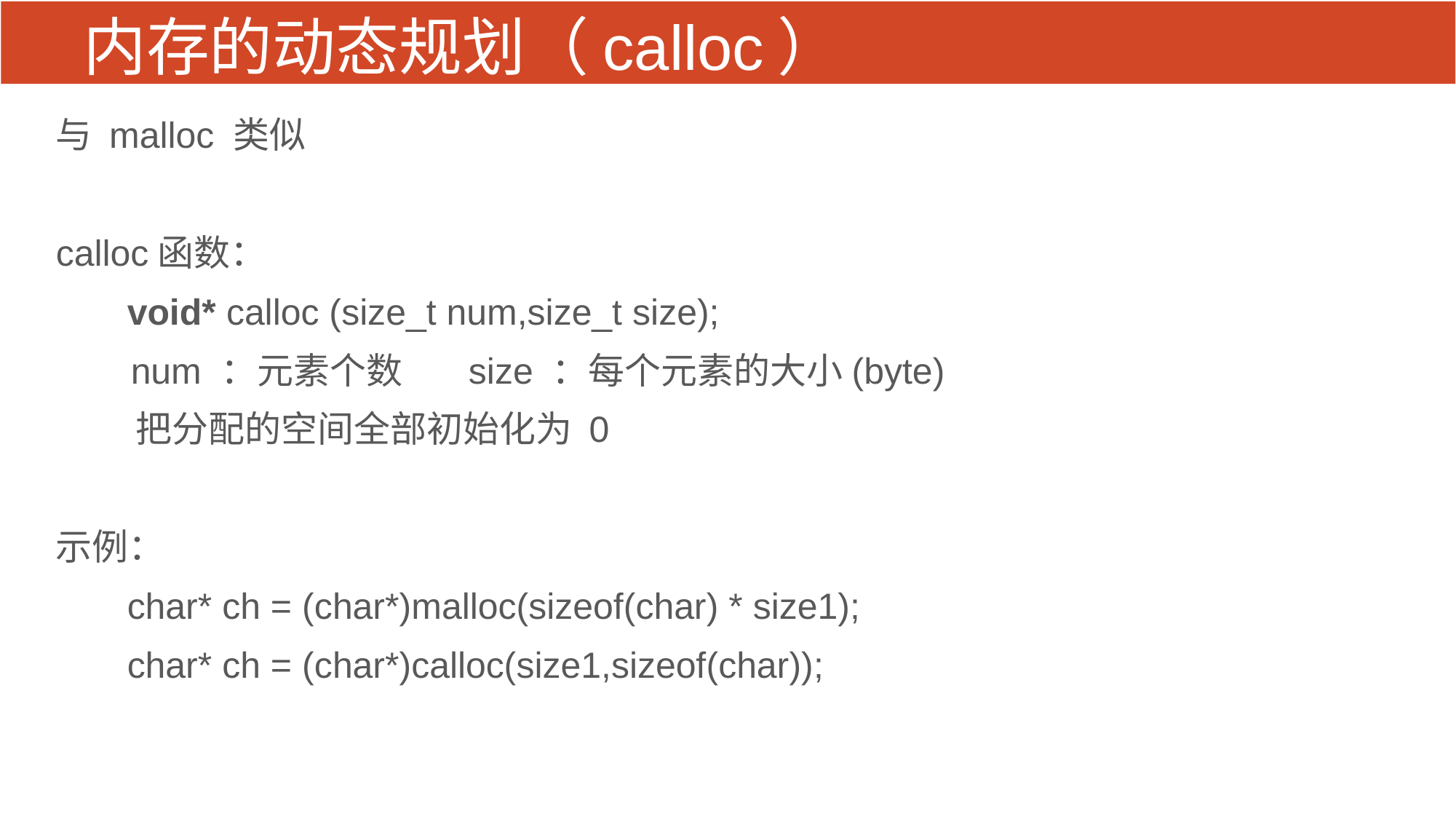

# 内存的动态规划（calloc）
与 malloc 类似

calloc函数：
       void* calloc (size_t num,size_t size);
  num ：元素个数       size ：每个元素的大小(byte)
  把分配的空间全部初始化为 0

示例：
       char* ch = (char*)malloc(sizeof(char) * size1);
       char* ch = (char*)calloc(size1,sizeof(char));